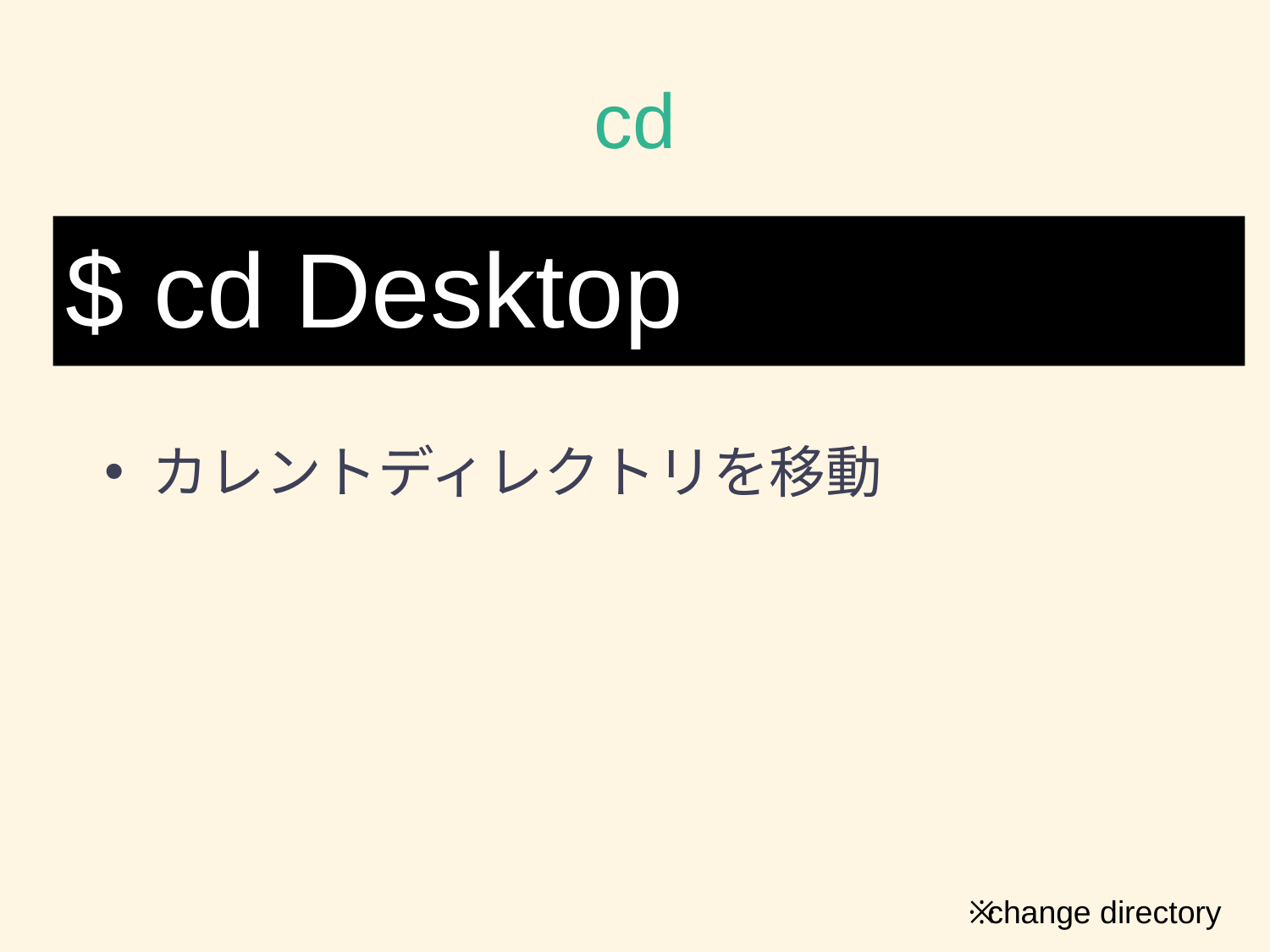

# cd
$ cd Desktop
カレントディレクトリを移動
※change directory